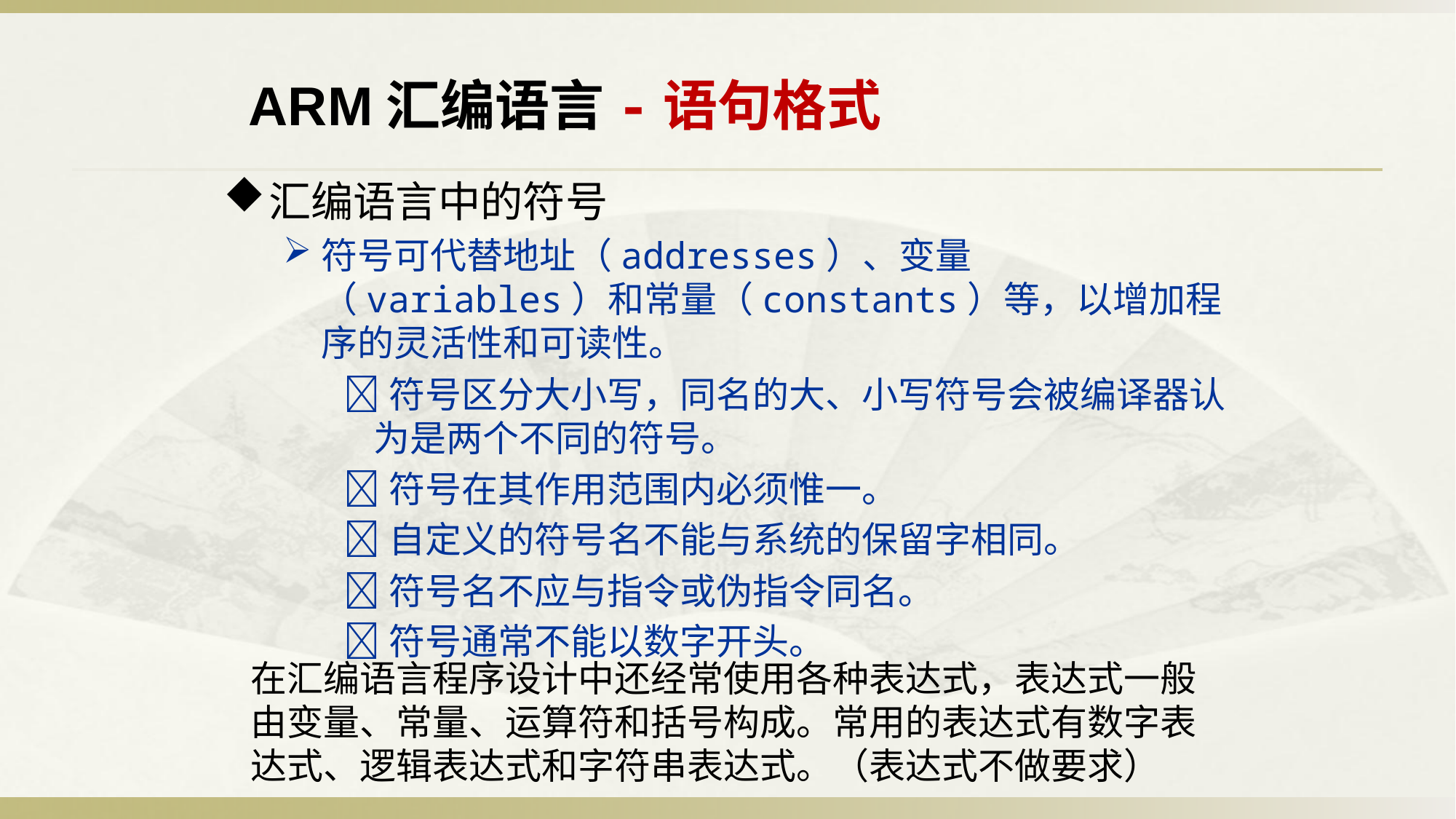

ARM汇编语言-语句格式
汇编语言中的符号
符号可代替地址（addresses）、变量（variables）和常量（constants）等，以增加程序的灵活性和可读性。
•符号区分大小写，同名的大、小写符号会被编译器认为是两个不同的符号。
•符号在其作用范围内必须惟一。
•自定义的符号名不能与系统的保留字相同。
•符号名不应与指令或伪指令同名。
•符号通常不能以数字开头。

在汇编语言程序设计中还经常使用各种表达式，表达式一般由变量、常量、运算符和括号构成。常用的表达式有数字表达式、逻辑表达式和字符串表达式。（表达式不做要求）